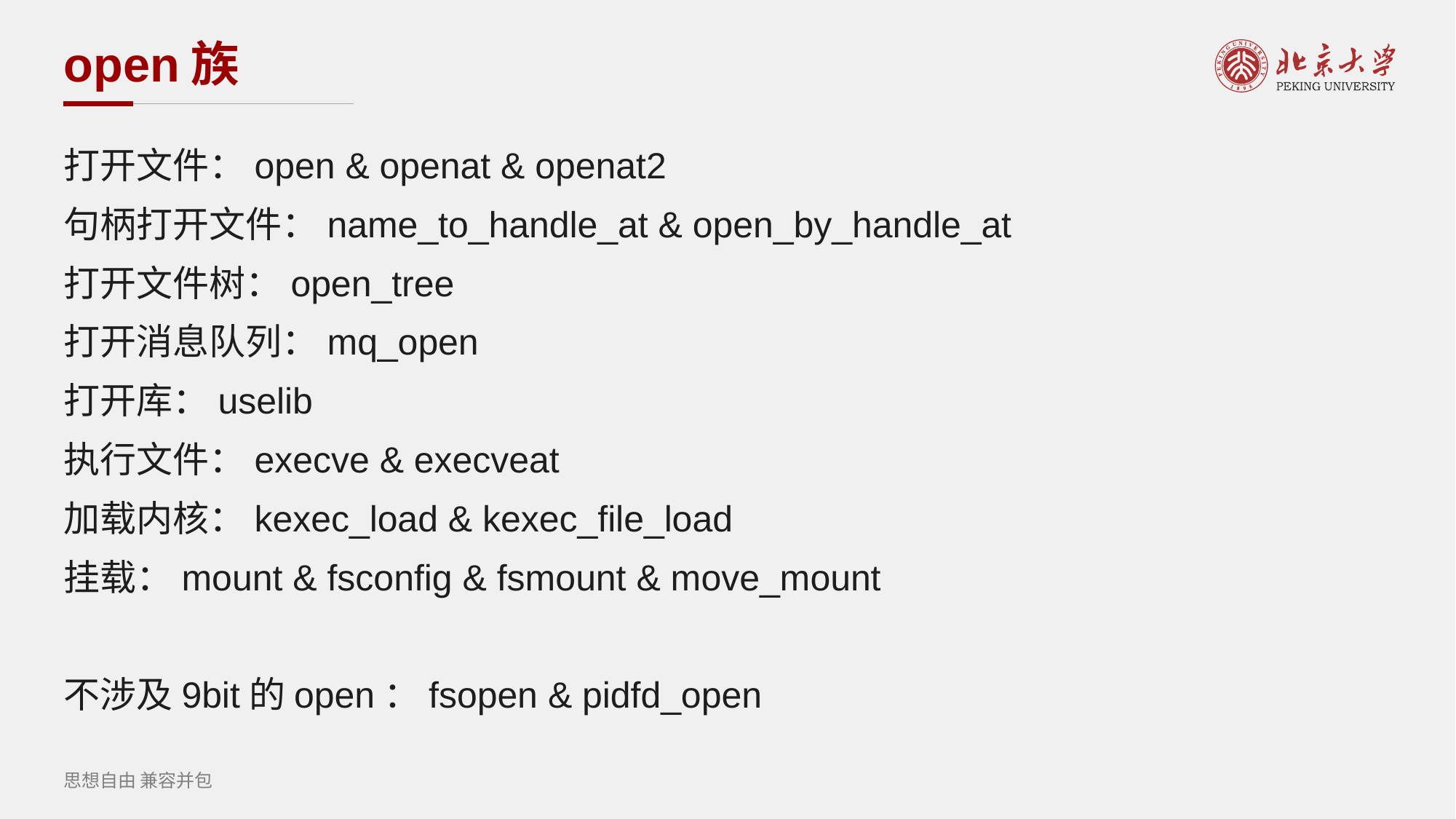

# open族
打开文件：open & openat & openat2
句柄打开文件：name_to_handle_at & open_by_handle_at
打开文件树：open_tree
打开消息队列：mq_open
打开库：uselib
执行文件：execve & execveat
加载内核：kexec_load & kexec_file_load
挂载：mount & fsconfig & fsmount & move_mount

不涉及9bit的open：fsopen & pidfd_open